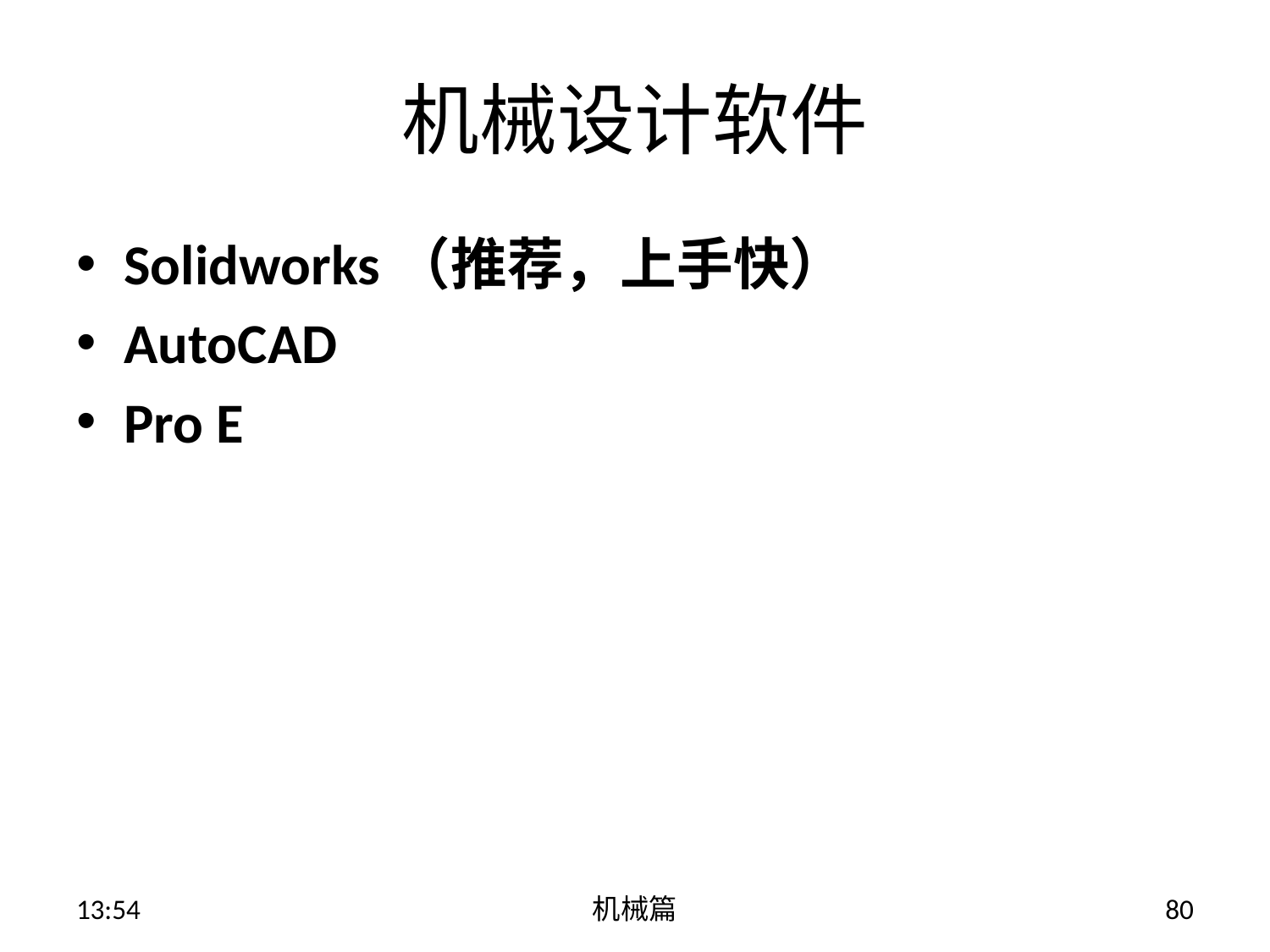

# 机械设计软件
Solidworks（推荐，上手快）
AutoCAD
Pro E
13:54
机械篇
80